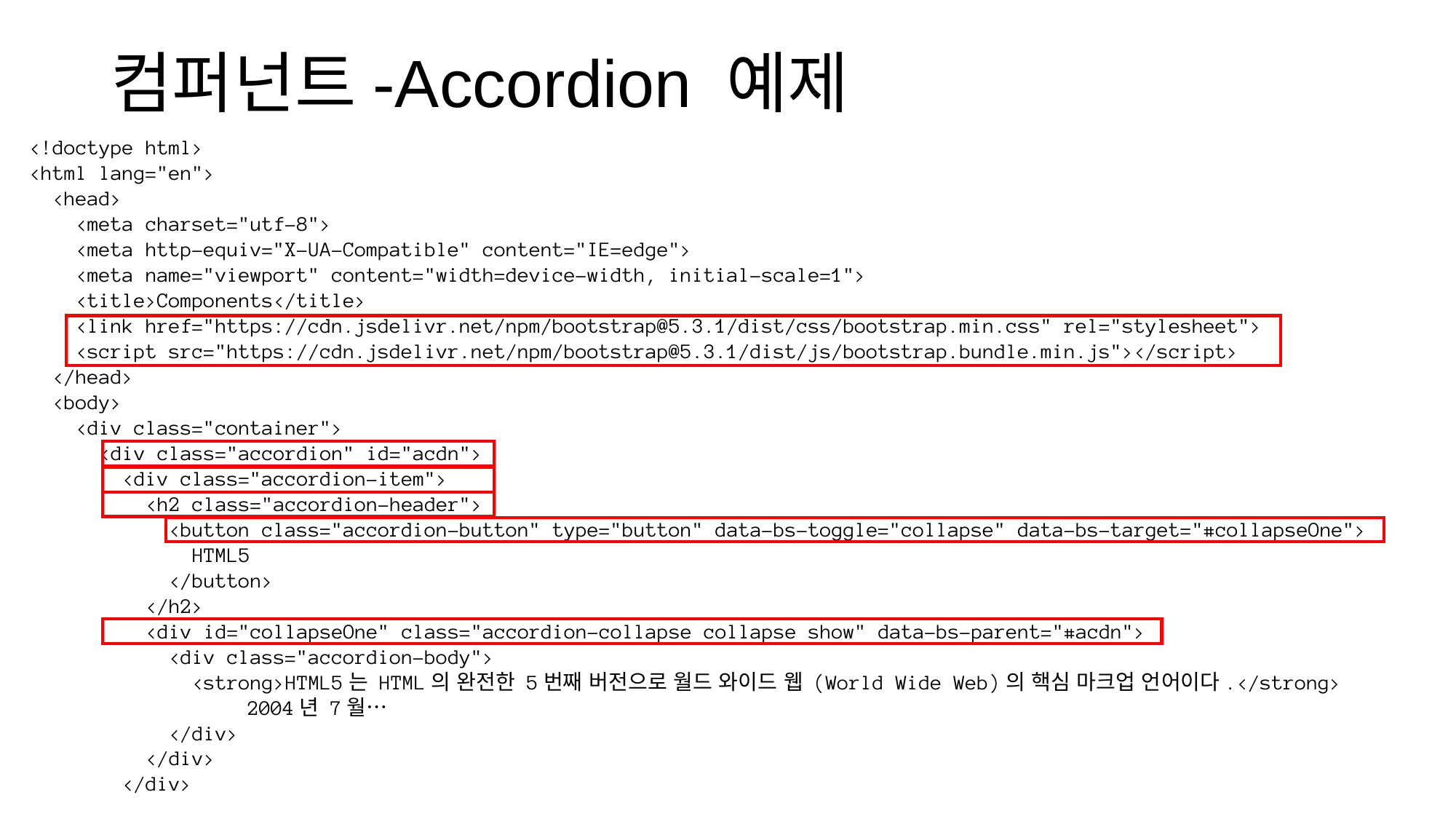

# 컴퍼넌트-Accordion 예제
<!doctype html>
<html lang="en">
  <head>
    <meta charset="utf-8">
    <meta http-equiv="X-UA-Compatible" content="IE=edge">
    <meta name="viewport" content="width=device-width, initial-scale=1">
    <title>Components</title>
    <link href="https://cdn.jsdelivr.net/npm/bootstrap@5.3.1/dist/css/bootstrap.min.css" rel="stylesheet">
    <script src="https://cdn.jsdelivr.net/npm/bootstrap@5.3.1/dist/js/bootstrap.bundle.min.js"></script>
  </head>
  <body>
    <div class="container">
      <div class="accordion" id="acdn">
        <div class="accordion-item">
          <h2 class="accordion-header">
            <button class="accordion-button" type="button" data-bs-toggle="collapse" data-bs-target="#collapseOne">
              HTML5
            </button>
          </h2>
          <div id="collapseOne" class="accordion-collapse collapse show" data-bs-parent="#acdn">
            <div class="accordion-body">
              <strong>HTML5는 HTML의 완전한 5번째 버전으로 월드 와이드 웹 (World Wide Web)의 핵심 마크업 언어이다.</strong> 		2004년 7월…
            </div>
          </div>
        </div>